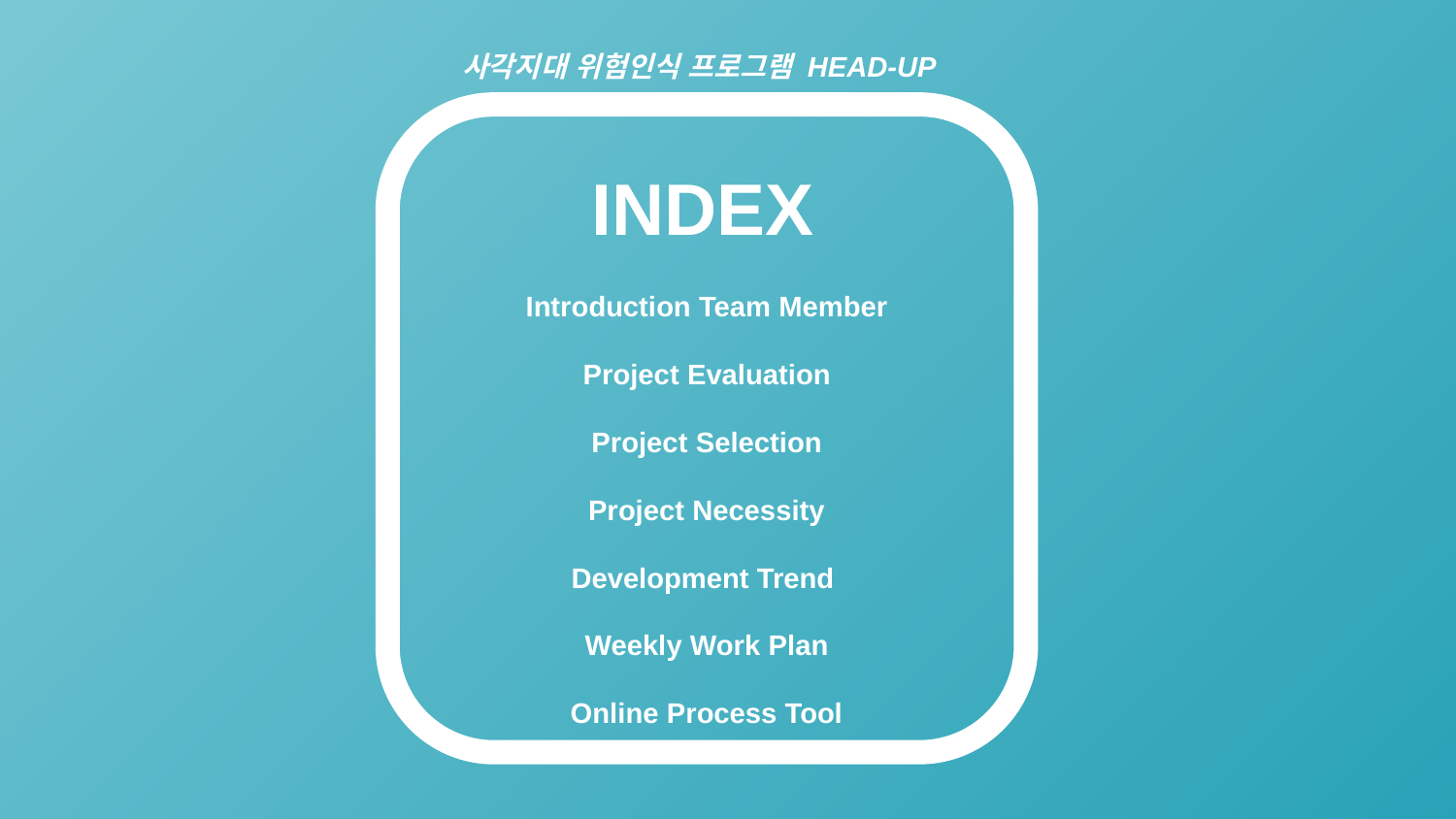

사각지대 위험인식 프로그램 HEAD-UP

   INDEX

Introduction Team Member

Project Evaluation

Project Selection

Project Necessity

Development Trend

Weekly Work Plan

Online Process Tool